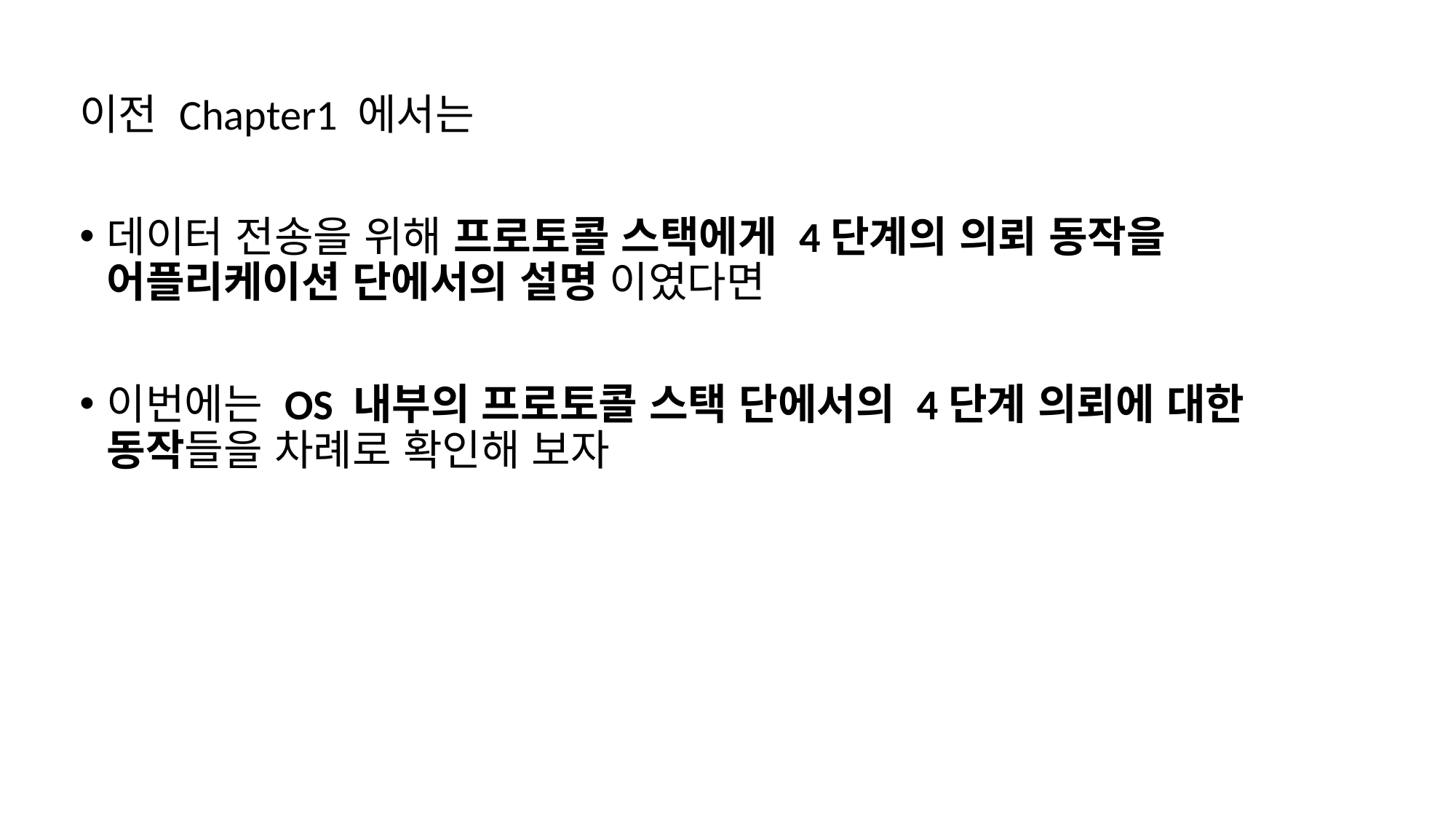

이전 Chapter1 에서는

데이터 전송을 위해 프로토콜 스택에게 4단계의 의뢰 동작을 어플리케이션 단에서의 설명 이였다면

이번에는 OS 내부의 프로토콜 스택 단에서의 4단계 의뢰에 대한 동작들을 차례로 확인해 보자